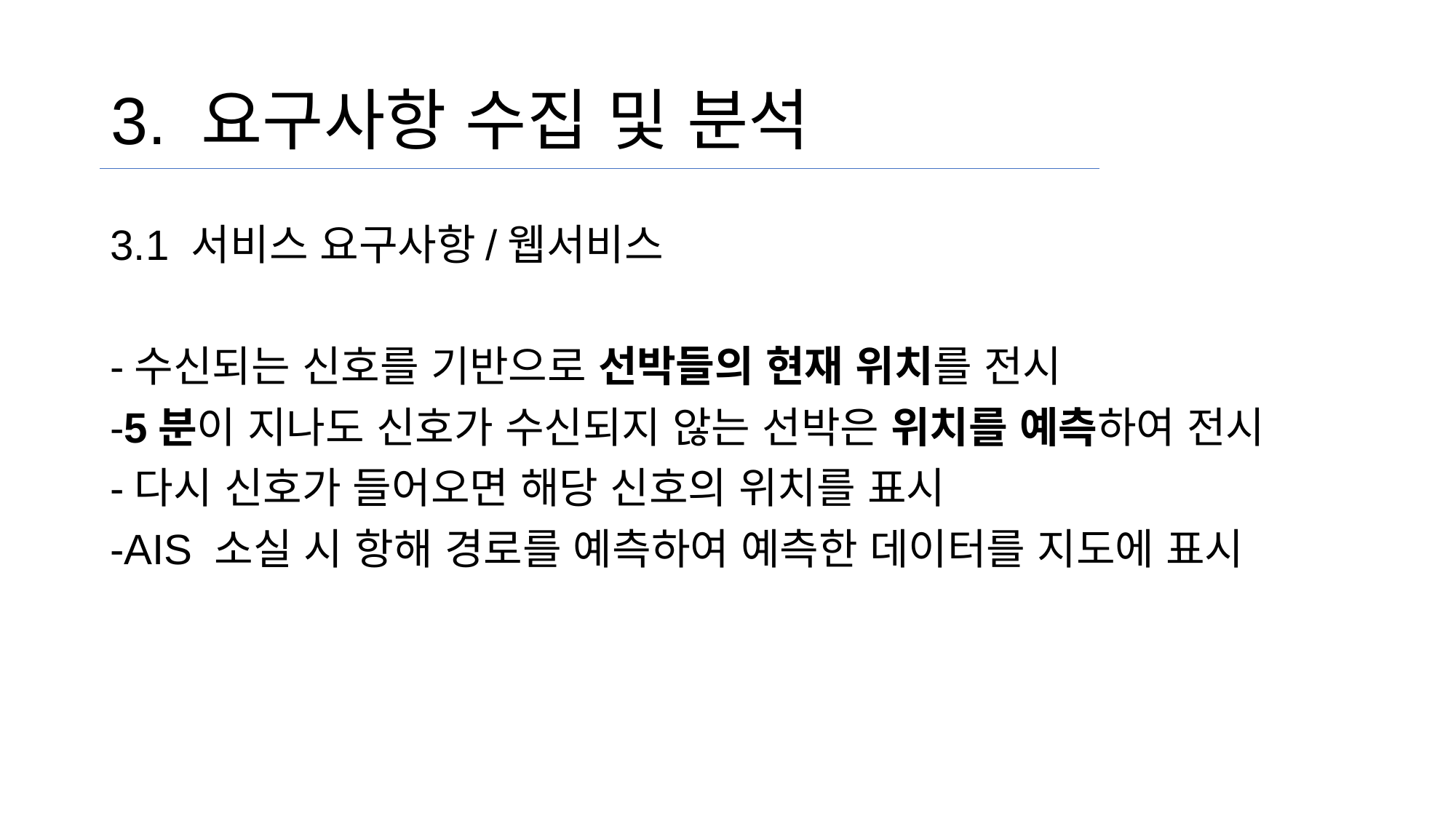

# 3. 요구사항 수집 및 분석
3.1 서비스 요구사항/웹서비스

-수신되는 신호를 기반으로 선박들의 현재 위치를 전시
-5분이 지나도 신호가 수신되지 않는 선박은 위치를 예측하여 전시
-다시 신호가 들어오면 해당 신호의 위치를 표시
-AIS 소실 시 항해 경로를 예측하여 예측한 데이터를 지도에 표시